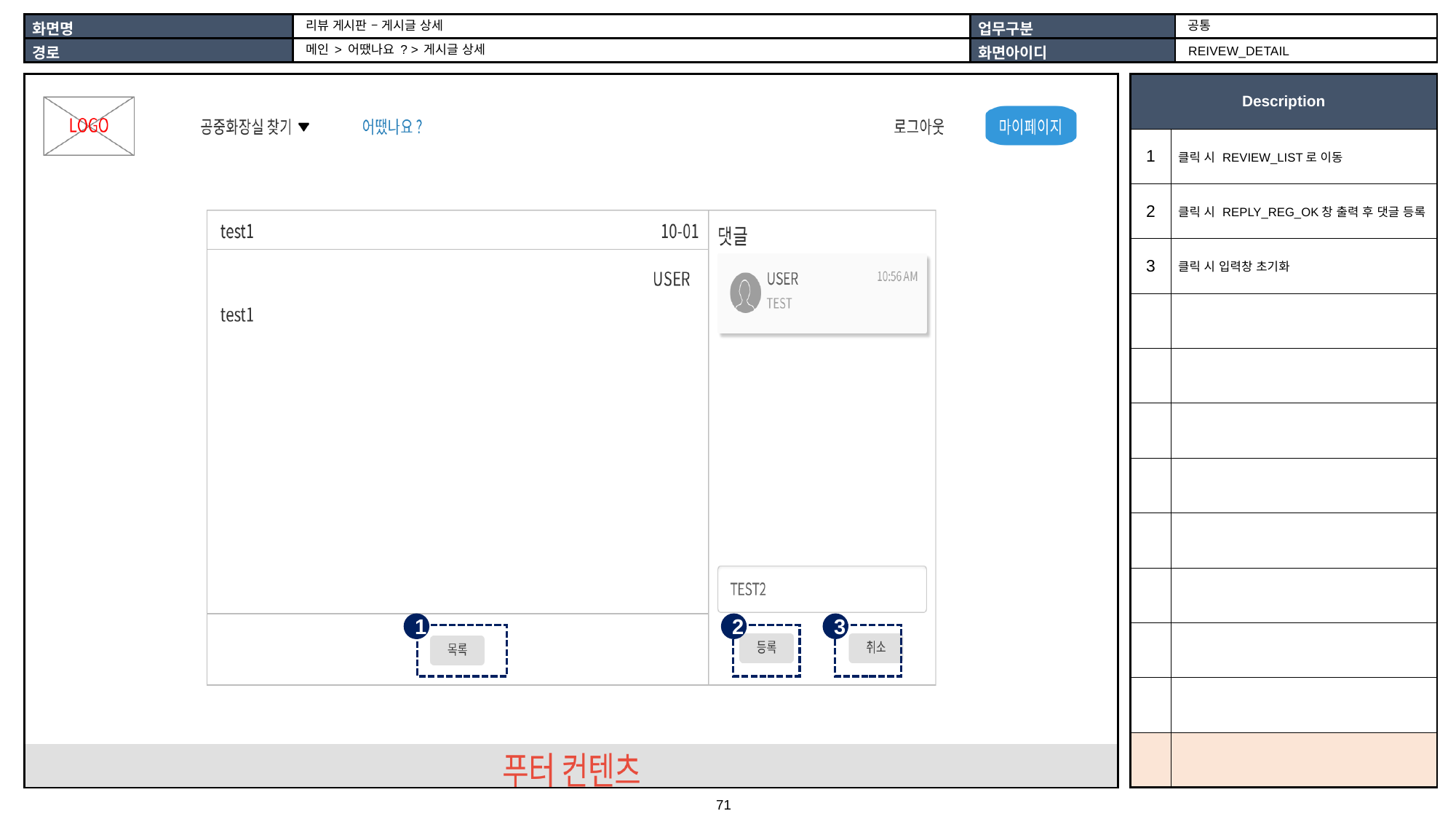

공통
리뷰 게시판 – 게시글 상세
메인 > 어땠나요 ? > 게시글 상세
REIVEW_DETAIL
|  |
| --- |
| Description |  |
| --- | --- |
| 1 | 클릭 시 REVIEW\_LIST로 이동 |
| 2 | 클릭 시 REPLY\_REG\_OK창 출력 후 댓글 등록 |
| 3 | 클릭 시 입력창 초기화 |
|  |  |
|  |  |
|  |  |
|  |  |
|  |  |
|  |  |
|  |  |
|  |  |
|  |  |
1
2
3